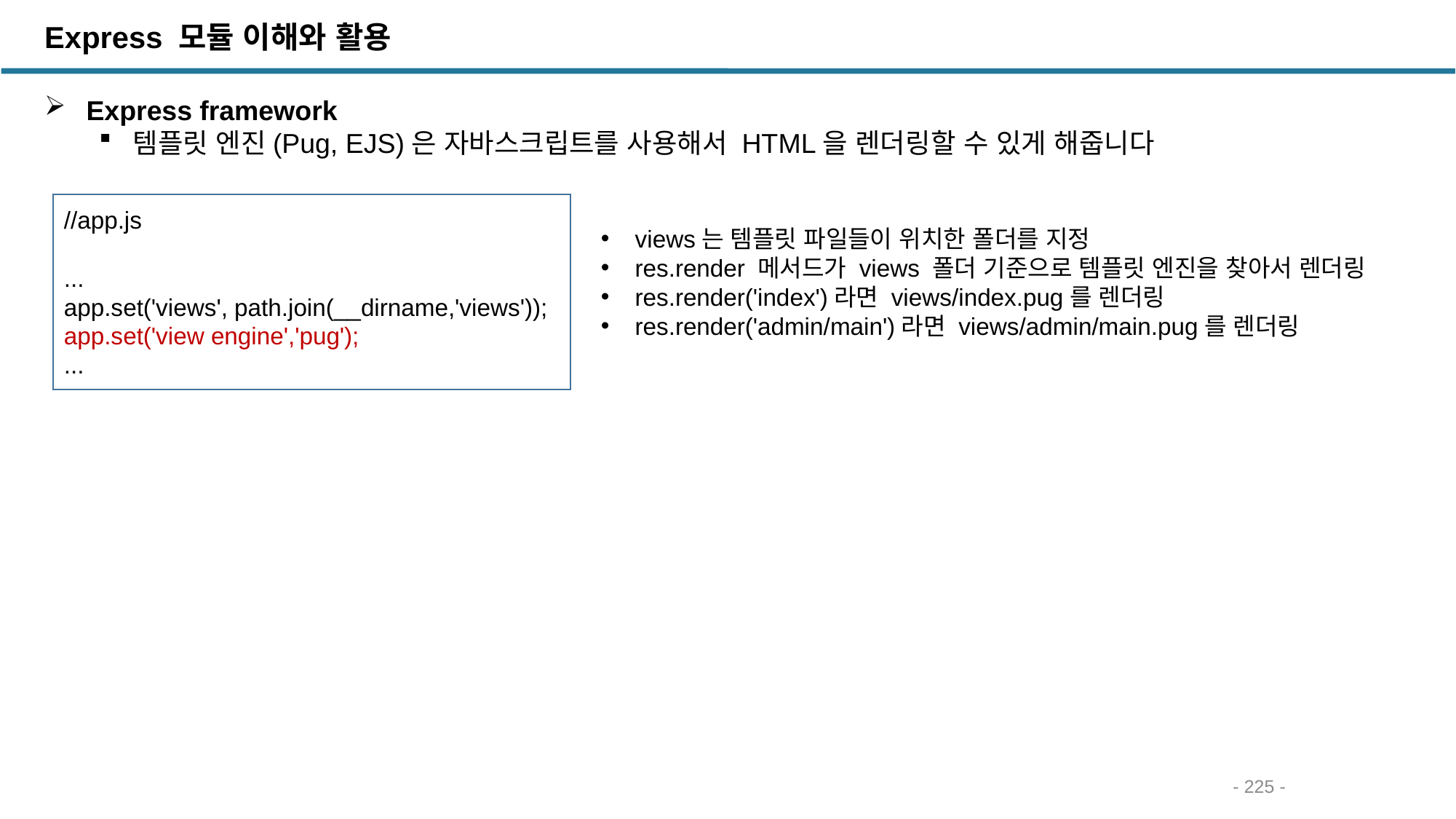

Express 모듈 이해와 활용
 Express framework
템플릿 엔진(Pug, EJS)은 자바스크립트를 사용해서 HTML을 렌더링할 수 있게 해줍니다
//app.js

...
app.set('views', path.join(__dirname,'views'));
app.set('view engine','pug');
...
views는 템플릿 파일들이 위치한 폴더를 지정
res.render 메서드가 views 폴더 기준으로 템플릿 엔진을 찾아서 렌더링
res.render('index')라면 views/index.pug를 렌더링
res.render('admin/main')라면 views/admin/main.pug를 렌더링
- 225 -